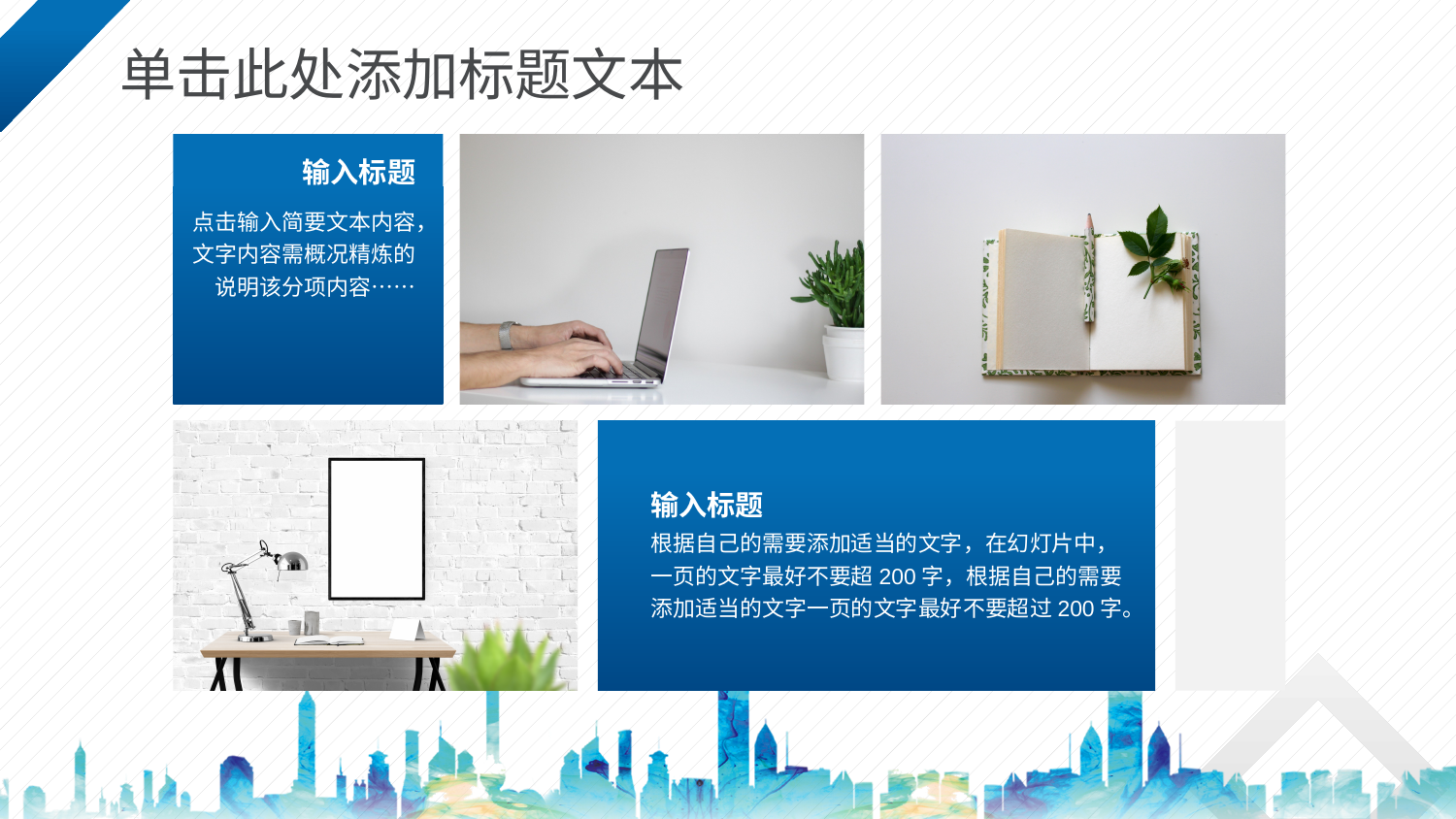

单击此处添加标题文本

输入标题
点击输入简要文本内容，文字内容需概况精炼的说明该分项内容……

输入标题
根据自己的需要添加适当的文字，在幻灯片中，一页的文字最好不要超200字，根据自己的需要添加适当的文字一页的文字最好不要超过200字。